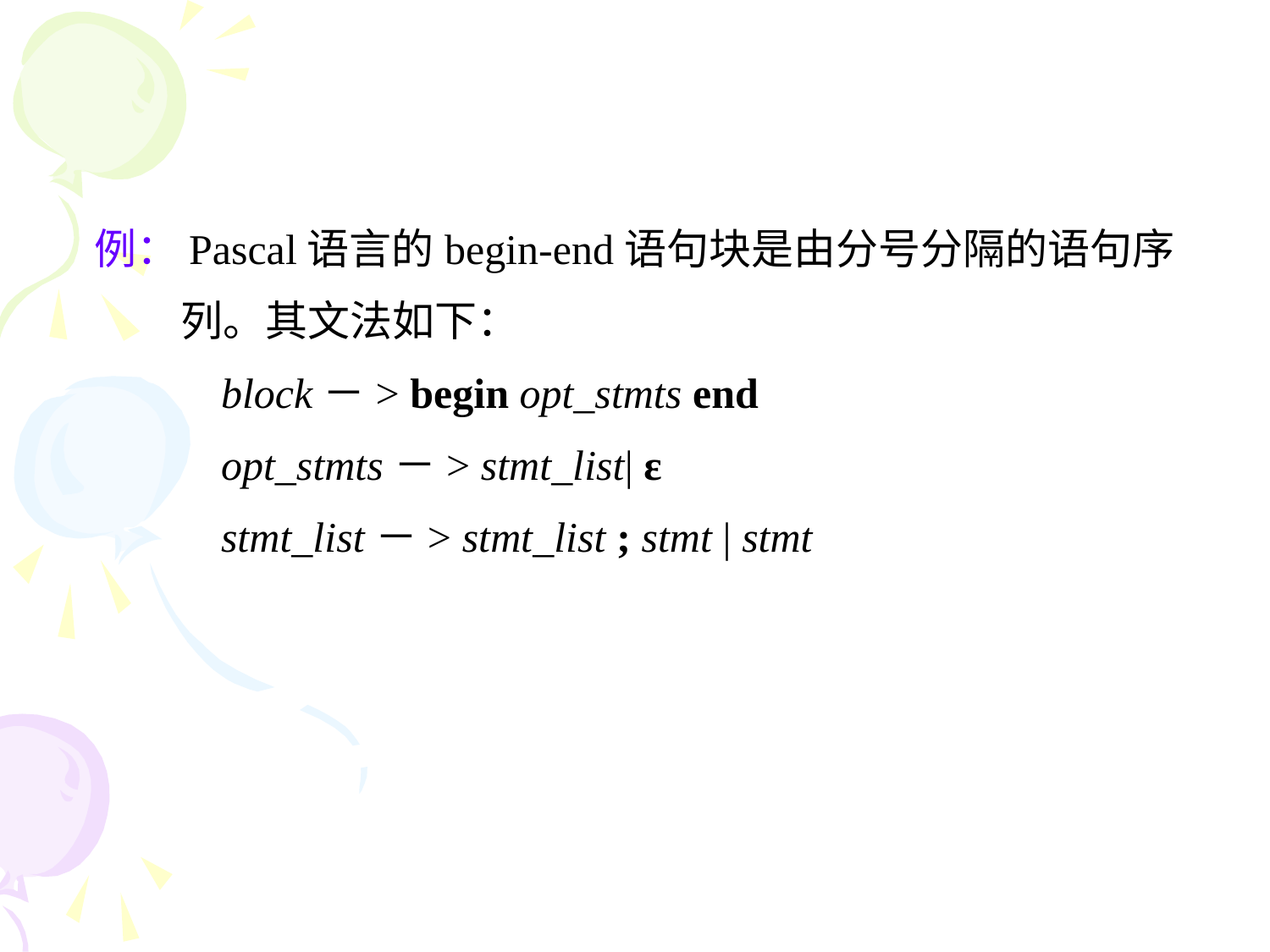

例：Pascal语言的begin-end语句块是由分号分隔的语句序
        列。其文法如下：
block－> begin opt_stmts end
opt_stmts－> stmt_list| ε
stmt_list－> stmt_list ; stmt | stmt
11